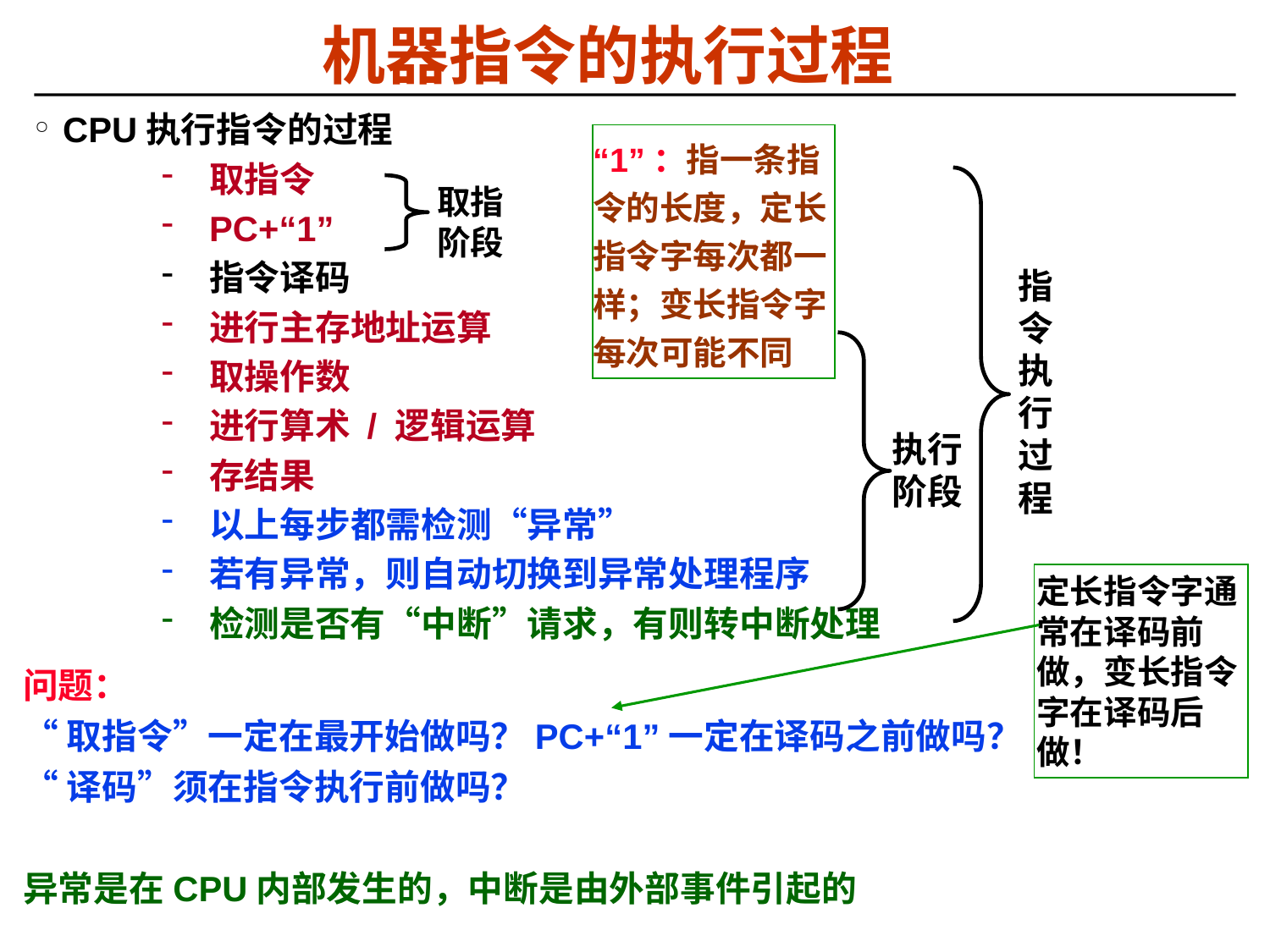

# 机器指令的执行过程
CPU执行指令的过程
取指令
PC+“1”
指令译码
进行主存地址运算
取操作数
进行算术 / 逻辑运算
存结果
以上每步都需检测“异常”
若有异常，则自动切换到异常处理程序
检测是否有“中断”请求，有则转中断处理
“1”：指一条指令的长度，定长指令字每次都一样；变长指令字每次可能不同

取指阶段
指令执行过程

执行阶段
定长指令字通常在译码前做，变长指令字在译码后做！

问题：
“取指令”一定在最开始做吗？PC+“1”一定在译码之前做吗？
“译码”须在指令执行前做吗？

异常是在CPU内部发生的，中断是由外部事件引起的